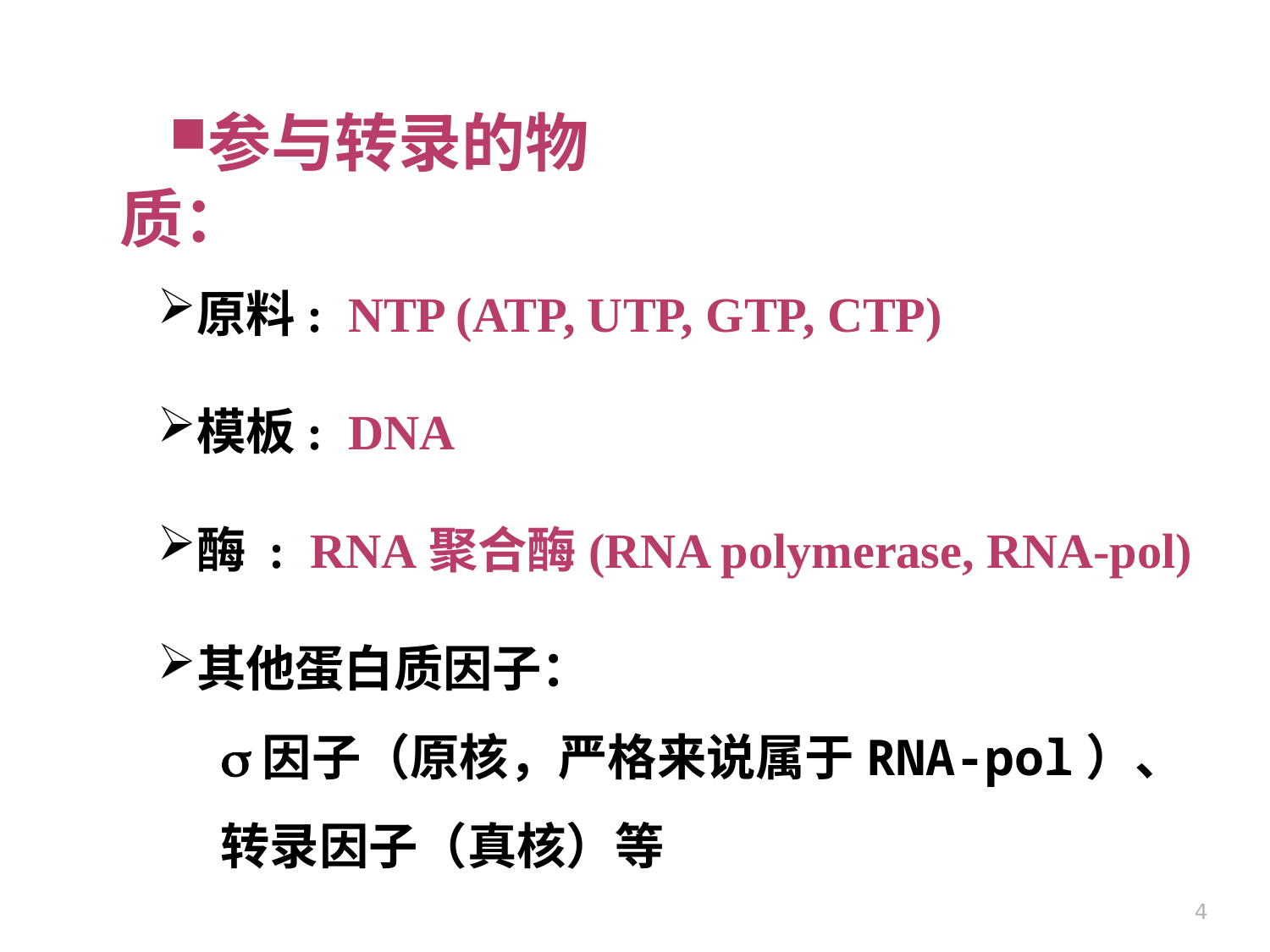

参与转录的物质：
原料:  NTP (ATP, UTP, GTP, CTP)

模板:  DNA

酶 :  RNA聚合酶(RNA polymerase, RNA-pol)

其他蛋白质因子：
σ因子（原核，严格来说属于RNA-pol）、转录因子（真核）等
4